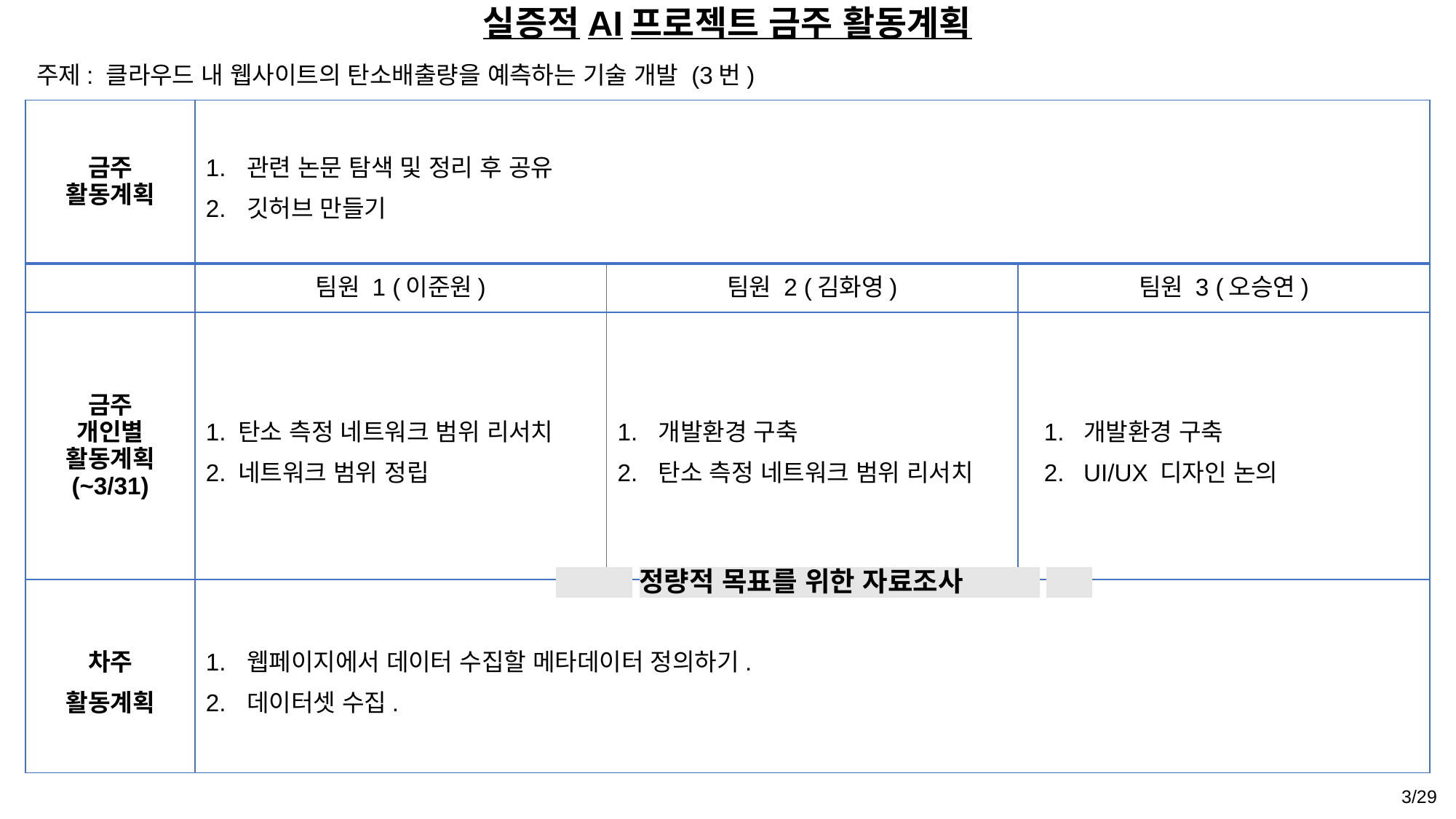

# 실증적AI프로젝트 금주 활동계획
주제: 클라우드 내 웹사이트의 탄소배출량을 예측하는 기술 개발 (3번)
| 금주 활동계획 | 관련 논문 탐색 및 정리 후 공유 깃허브 만들기 |  |  |
| --- | --- | --- | --- |
|  | 팀원 1 (이준원) | 팀원 2 (김화영) | 팀원 3 (오승연) |
| 금주 개인별 활동계획 (~3/31) | 1. 탄소 측정 네트워크 범위 리서치 2. 네트워크 범위 정립 | 개발환경 구축 탄소 측정 네트워크 범위 리서치 | 개발환경 구축 UI/UX 디자인 논의 |
| 차주 활동계획 | 웹페이지에서 데이터 수집할 메타데이터 정의하기. 데이터셋 수집. |  |  |
          정량적 목표를 위한 자료조사          .